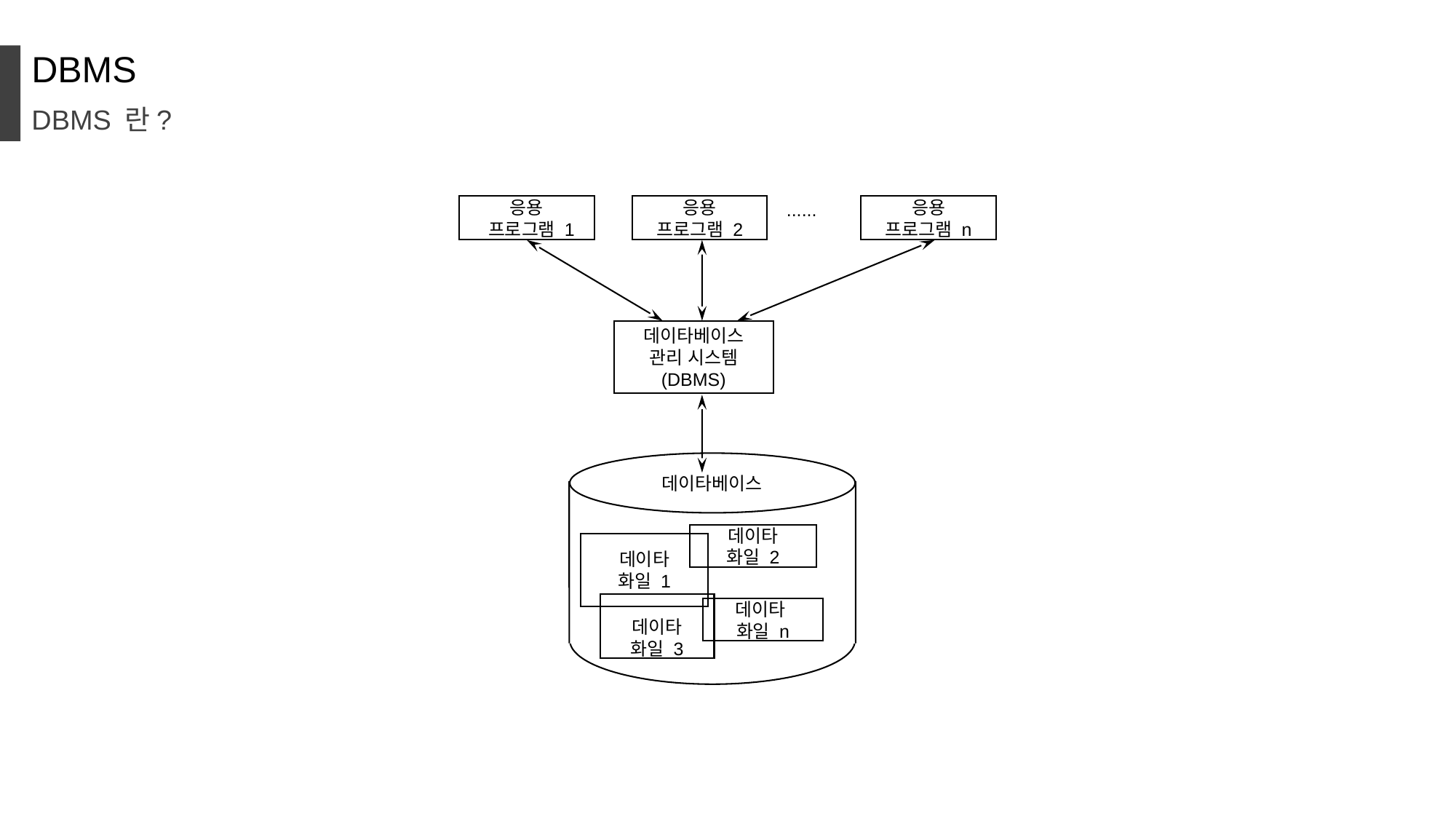

DBMS
DBMS 란?
......
응용
 프로그램 1
응용
프로그램 2
응용
프로그램 n

데이타베이스
관리 시스템
(DBMS)

데이타베이스

데이타
화일 2
데이타
화일 1

데이타
화일 3
데이타
화일 n